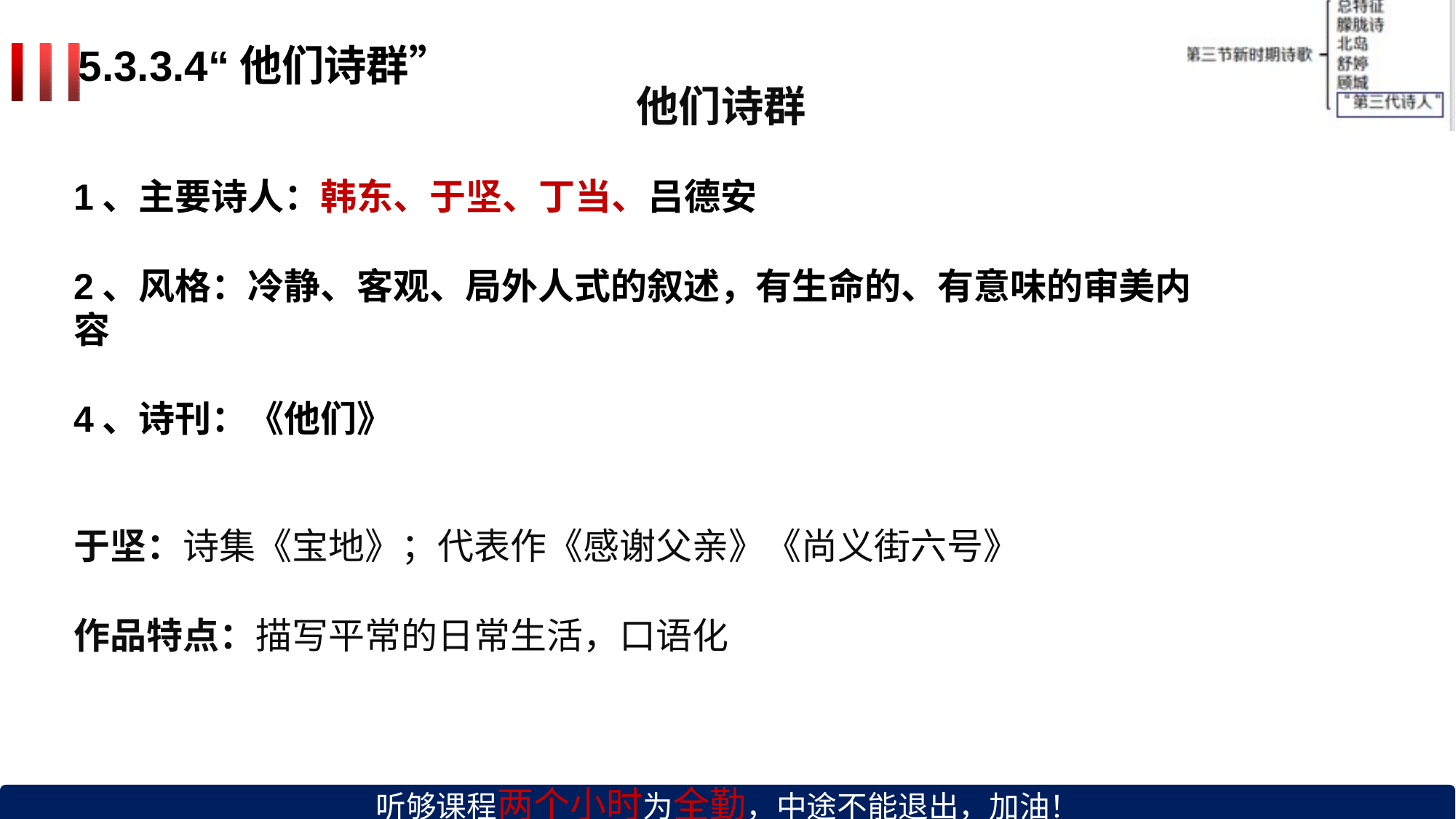

# 5.3.3.4“他们诗群”

他们诗群
1、主要诗人：韩东、于坚、丁当、吕德安

2、风格：冷静、客观、局外人式的叙述，有生命的、有意味的审美内容

4、诗刊：《他们》
于坚：诗集《宝地》；代表作《感谢父亲》《尚义街六号》

作品特点：描写平常的日常生活，口语化

听够课程两个小时为全勤，中途不能退出，加油！